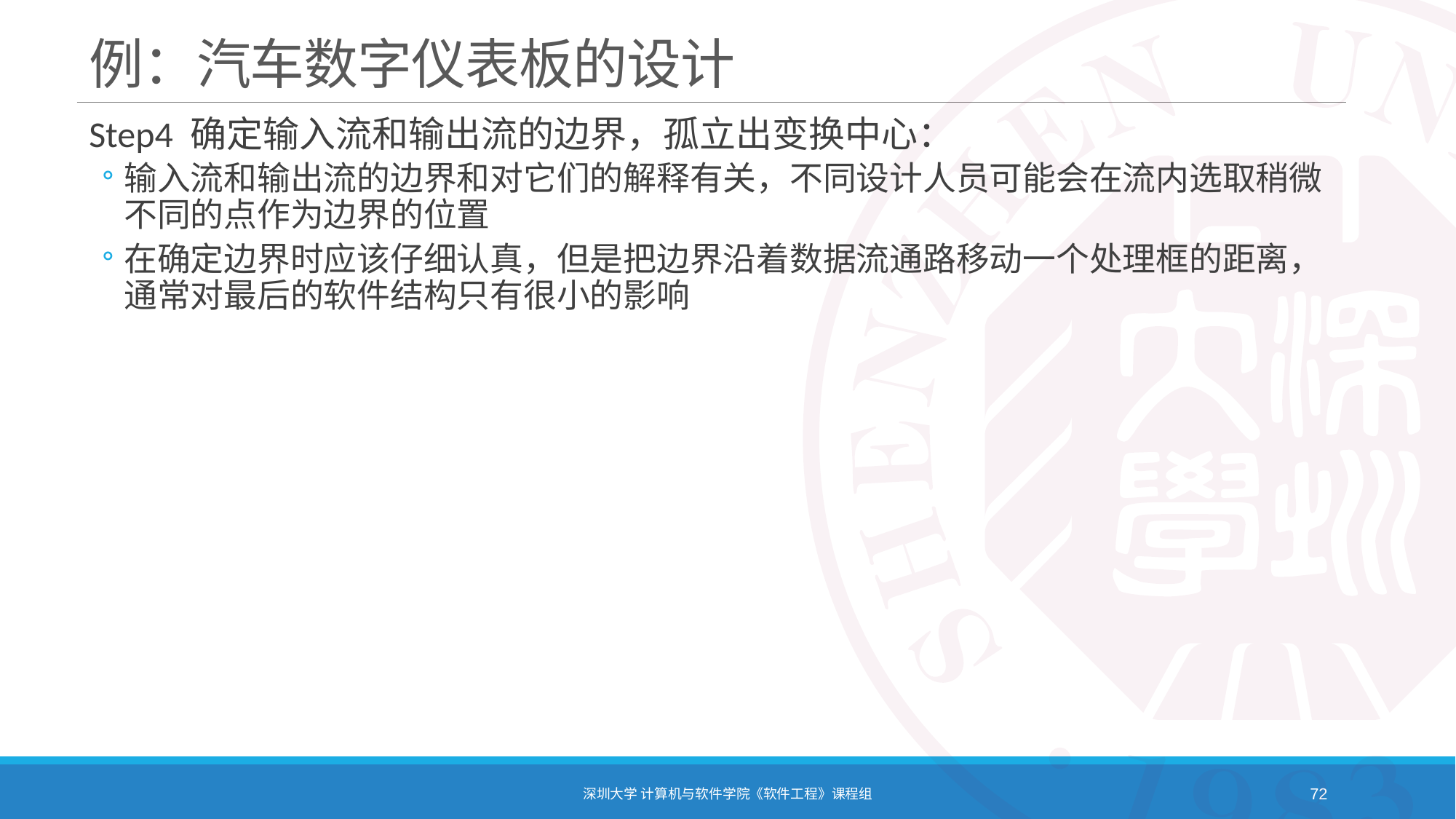

# 例：汽车数字仪表板的设计
Step4 确定输入流和输出流的边界，孤立出变换中心：
输入流和输出流的边界和对它们的解释有关，不同设计人员可能会在流内选取稍微不同的点作为边界的位置
在确定边界时应该仔细认真，但是把边界沿着数据流通路移动一个处理框的距离，通常对最后的软件结构只有很小的影响
深圳大学 计算机与软件学院《软件工程》课程组
72